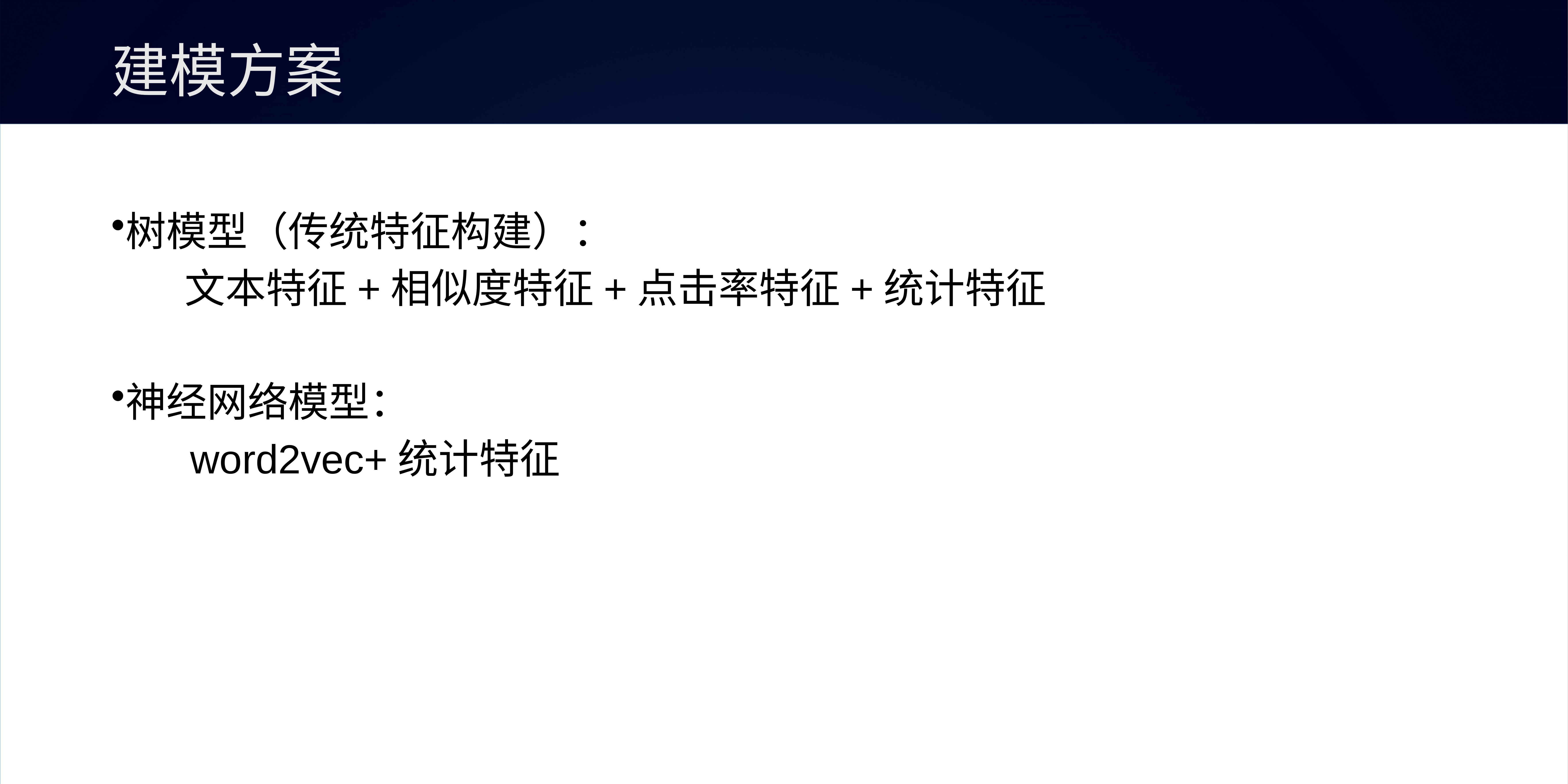

# 建模方案

树模型（传统特征构建）：
       文本特征+相似度特征+点击率特征+统计特征

神经网络模型：
       word2vec+统计特征